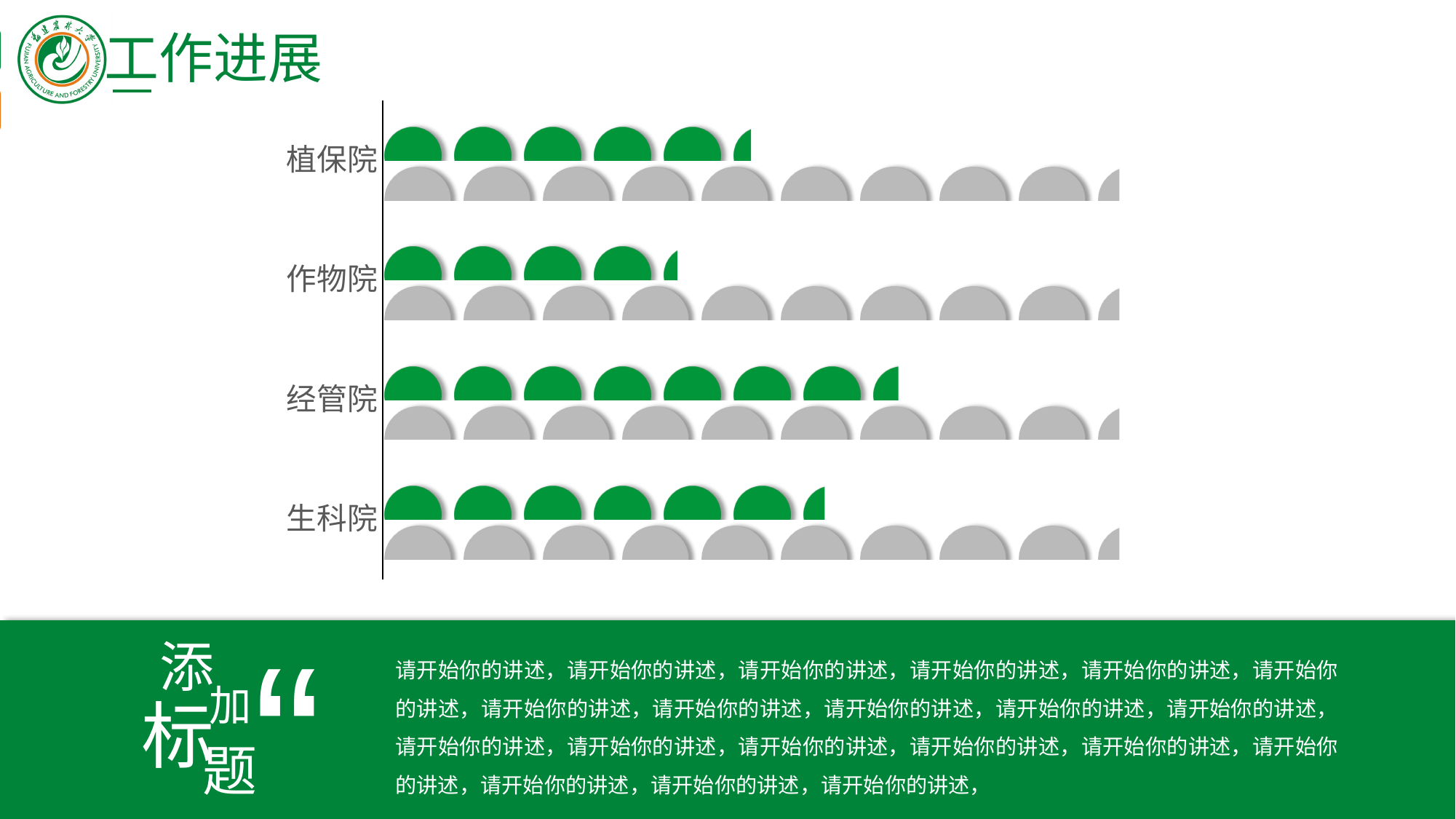

工作进展

### Chart

| Category | 系列 2 | 系列 1 |
|---|---|---|
| 生科院 | 1.0 | 0.6 |
| 经管院 | 1.0 | 0.7 |
| 作物院 | 1.0 | 0.4 |
| 植保院 | 1.0 | 0.5 |
“

添
请开始你的讲述，请开始你的讲述，请开始你的讲述，请开始你的讲述，请开始你的讲述，请开始你的讲述，请开始你的讲述，请开始你的讲述，请开始你的讲述，请开始你的讲述，请开始你的讲述，请开始你的讲述，请开始你的讲述，请开始你的讲述，请开始你的讲述，请开始你的讲述，请开始你的讲述，请开始你的讲述，请开始你的讲述，请开始你的讲述，
加
标
题